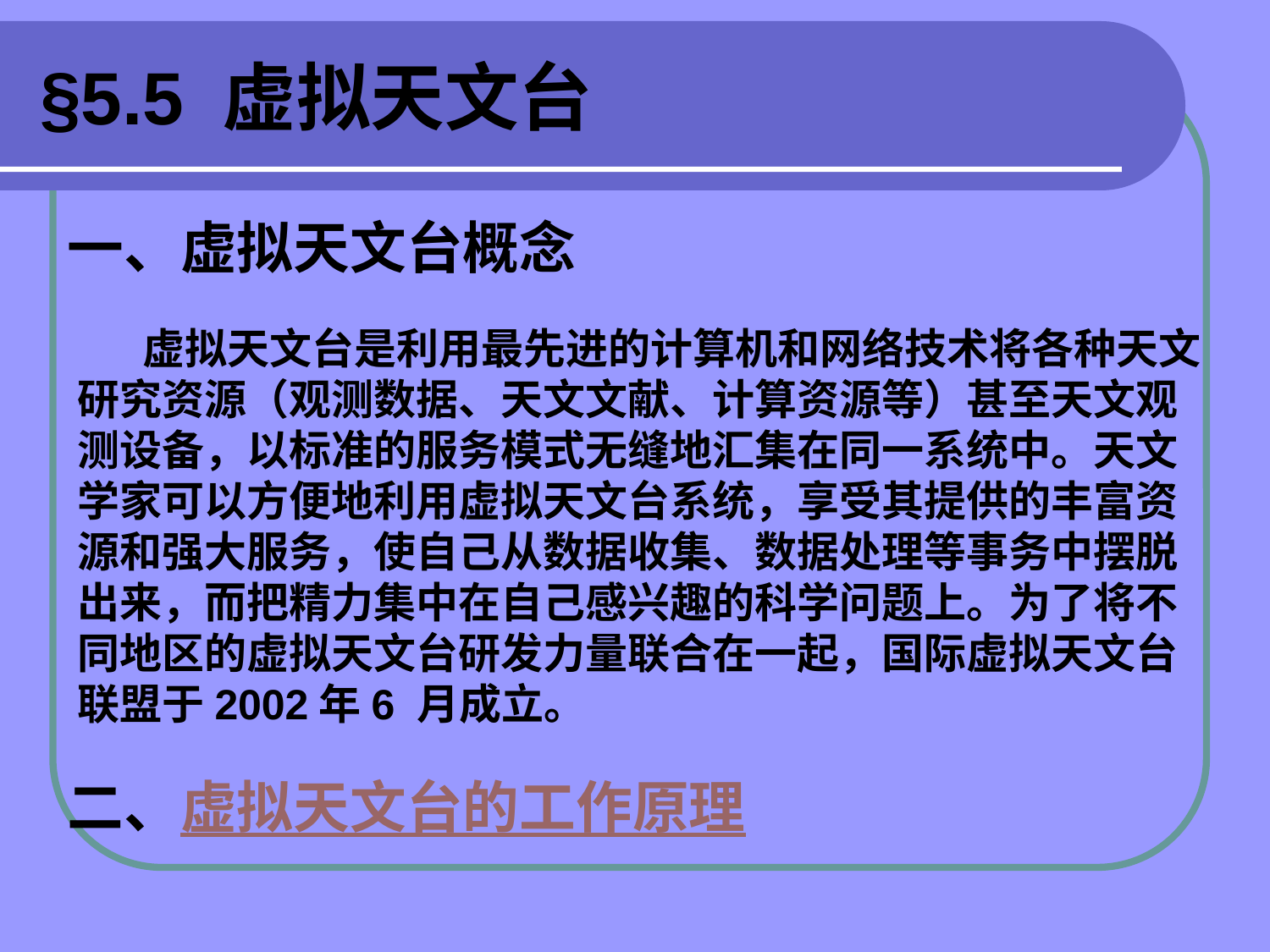

# §5.5 虚拟天文台
一、虚拟天文台概念

        虚拟天文台是利用最先进的计算机和网络技术将各种天文研究资源（观测数据、天文文献、计算资源等）甚至天文观测设备，以标准的服务模式无缝地汇集在同一系统中。天文学家可以方便地利用虚拟天文台系统，享受其提供的丰富资源和强大服务，使自己从数据收集、数据处理等事务中摆脱出来，而把精力集中在自己感兴趣的科学问题上。为了将不同地区的虚拟天文台研发力量联合在一起，国际虚拟天文台联盟于2002年6 月成立。

二、虚拟天文台的工作原理